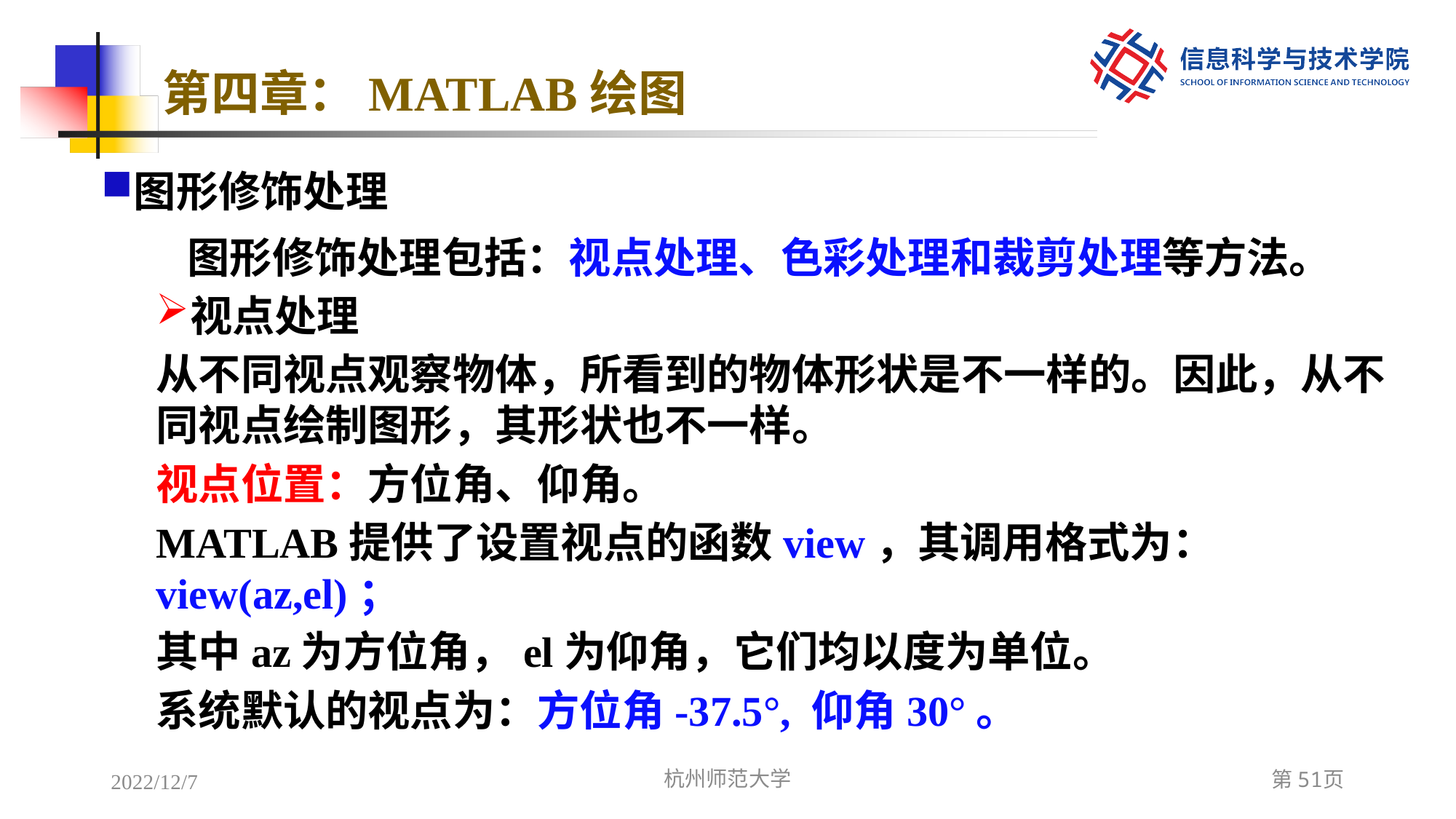

# 第四章：MATLAB绘图
图形修饰处理
图形修饰处理包括：视点处理、色彩处理和裁剪处理等方法。
视点处理
从不同视点观察物体，所看到的物体形状是不一样的。因此，从不同视点绘制图形，其形状也不一样。
视点位置：方位角、仰角。
MATLAB提供了设置视点的函数view，其调用格式为：view(az,el)；
其中az为方位角，el为仰角，它们均以度为单位。
系统默认的视点为：方位角-37.5°, 仰角30°。

2022/12/7
杭州师范大学
第51页